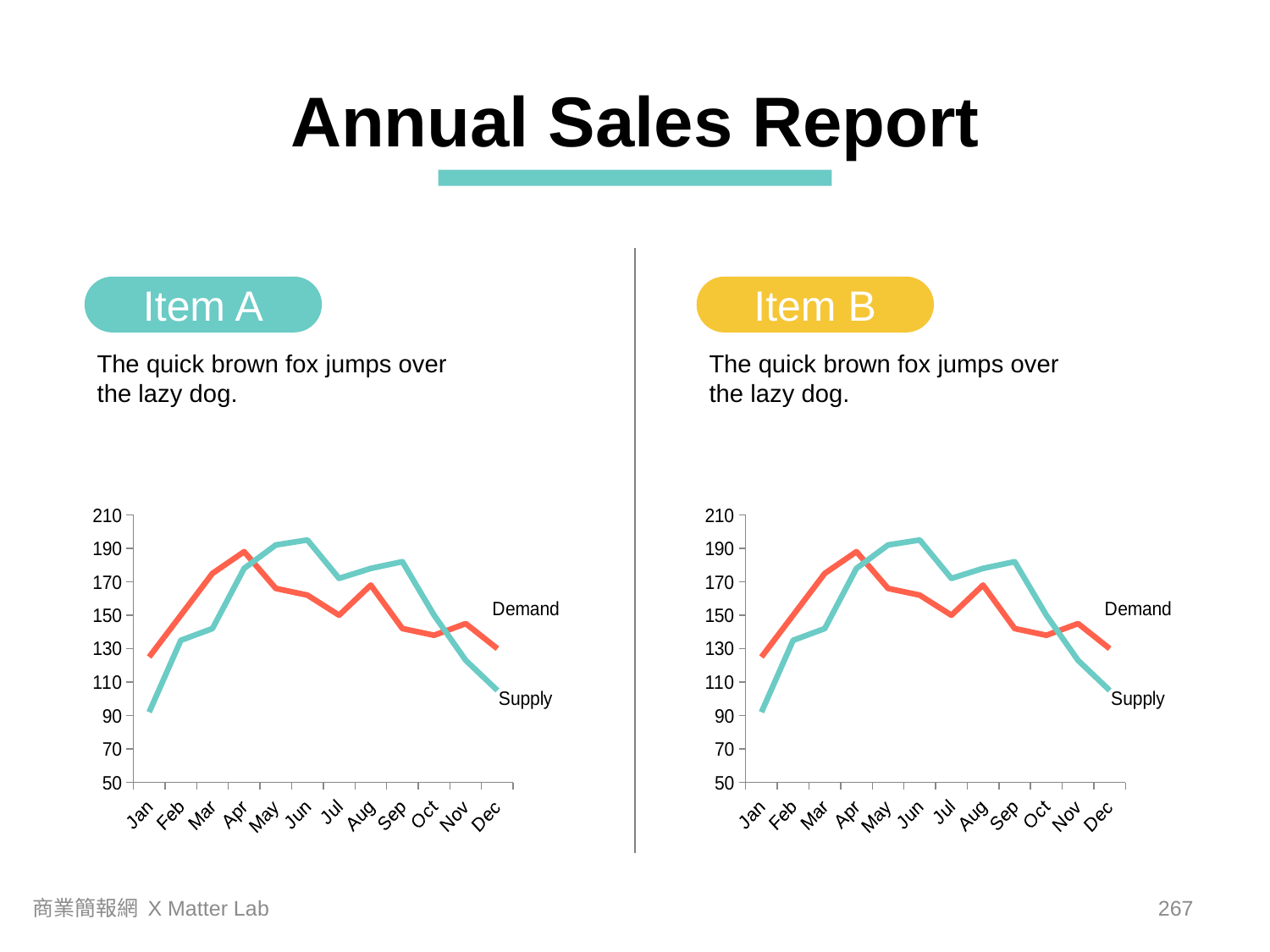

Annual Sales Report

Item A
Item B
The quick brown fox jumps over the lazy dog.
The quick brown fox jumps over the lazy dog.

### Chart

| Category | Demand | Supply |
|---|---|---|
| Jan | 125.0 | 92.0 |
| Feb | 150.0 | 135.0 |
| Mar | 175.0 | 142.0 |
| Apr | 188.0 | 178.0 |
| May | 166.0 | 192.0 |
| Jun | 162.0 | 195.0 |
| Jul | 150.0 | 172.0 |
| Aug | 168.0 | 178.0 |
| Sep | 142.0 | 182.0 |
| Oct | 138.0 | 150.0 |
| Nov | 145.0 | 123.0 |
| Dec | 130.0 | 105.0 |

### Chart

| Category | Demand | Supply |
|---|---|---|
| Jan | 125.0 | 92.0 |
| Feb | 150.0 | 135.0 |
| Mar | 175.0 | 142.0 |
| Apr | 188.0 | 178.0 |
| May | 166.0 | 192.0 |
| Jun | 162.0 | 195.0 |
| Jul | 150.0 | 172.0 |
| Aug | 168.0 | 178.0 |
| Sep | 142.0 | 182.0 |
| Oct | 138.0 | 150.0 |
| Nov | 145.0 | 123.0 |
| Dec | 130.0 | 105.0 |
商業簡報網 X Matter Lab
267